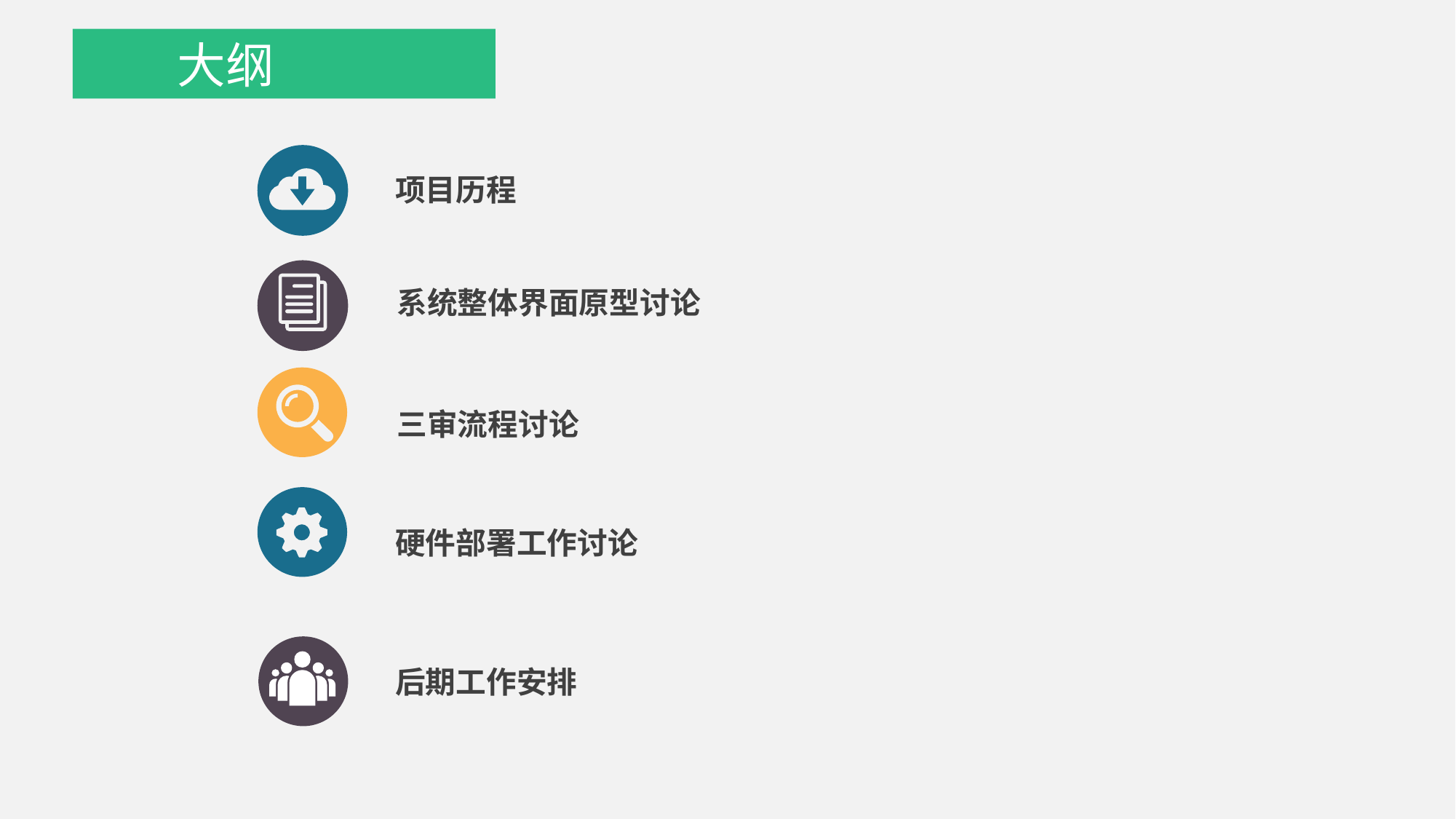

大纲

项目历程

系统整体界面原型讨论

三审流程讨论

硬件部署工作讨论

后期工作安排